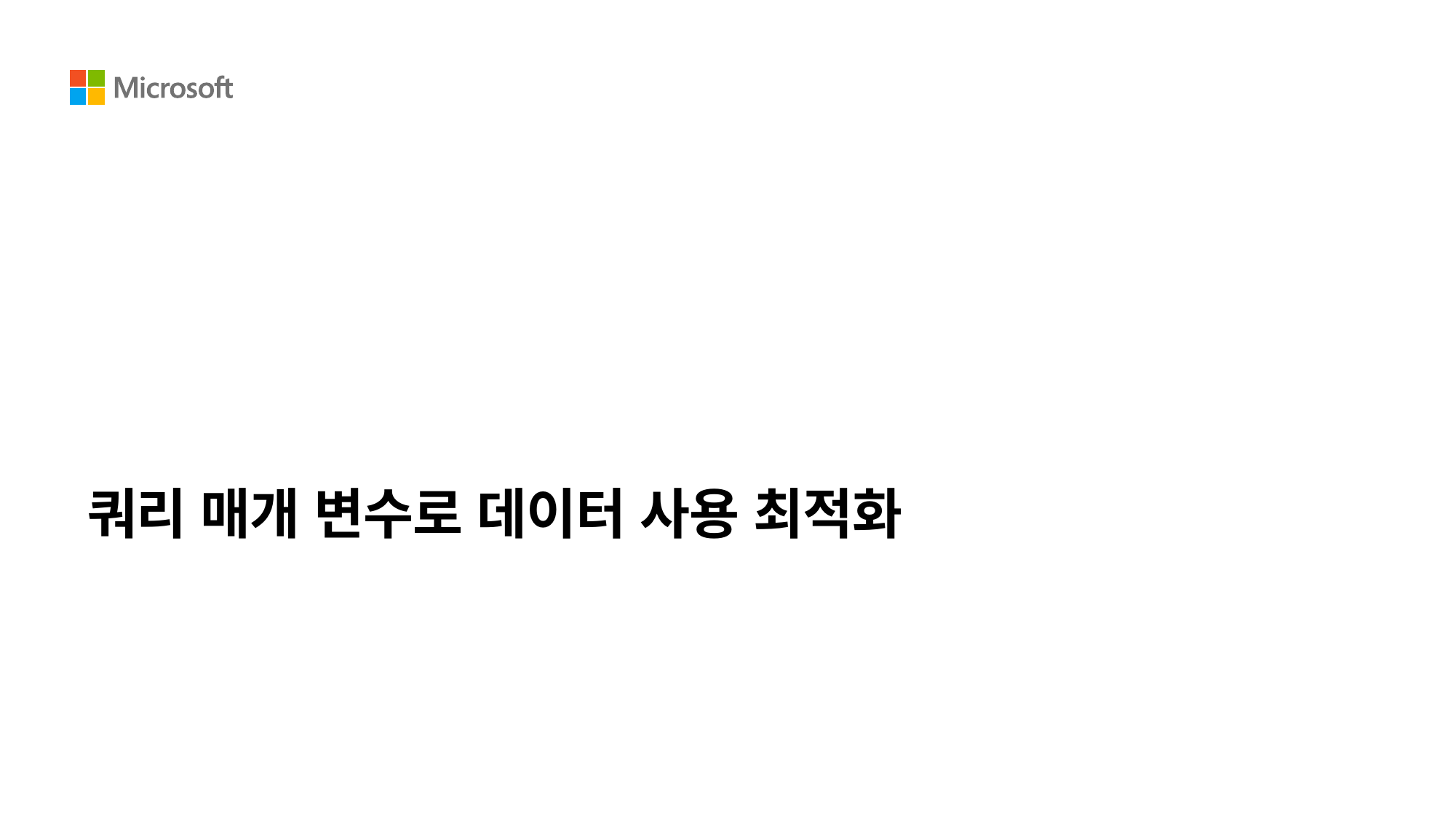

# 쿼리 매개 변수로 데이터 사용 최적화